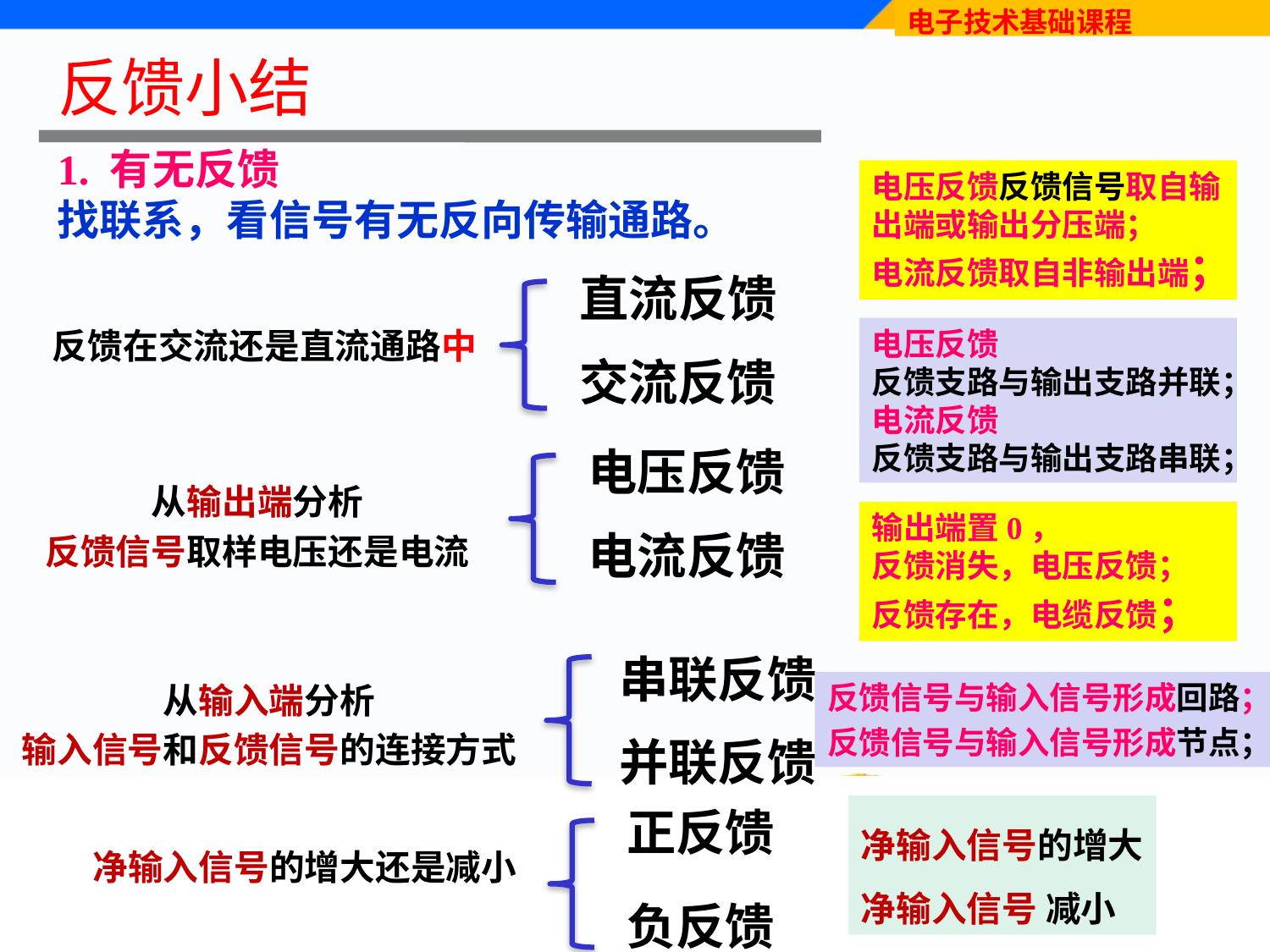

# 反馈小结
1. 有无反馈
找联系，看信号有无反向传输通路。
电压反馈反馈信号取自输出端或输出分压端；
电流反馈取自非输出端；
直流反馈

反馈在交流还是直流通路中
电压反馈
反馈支路与输出支路并联；
电流反馈
反馈支路与输出支路串联；
交流反馈
电压反馈

从输出端分析
反馈信号取样电压还是电流
电流反馈
输出端置0，
反馈消失，电压反馈；
反馈存在，电缆反馈；
串联反馈

从输入端分析
输入信号和反馈信号的连接方式
并联反馈
反馈信号与输入信号形成回路；
反馈信号与输入信号形成节点；

正反馈

净输入信号的增大还是减小
负反馈
净输入信号的增大
净输入信号 减小
31